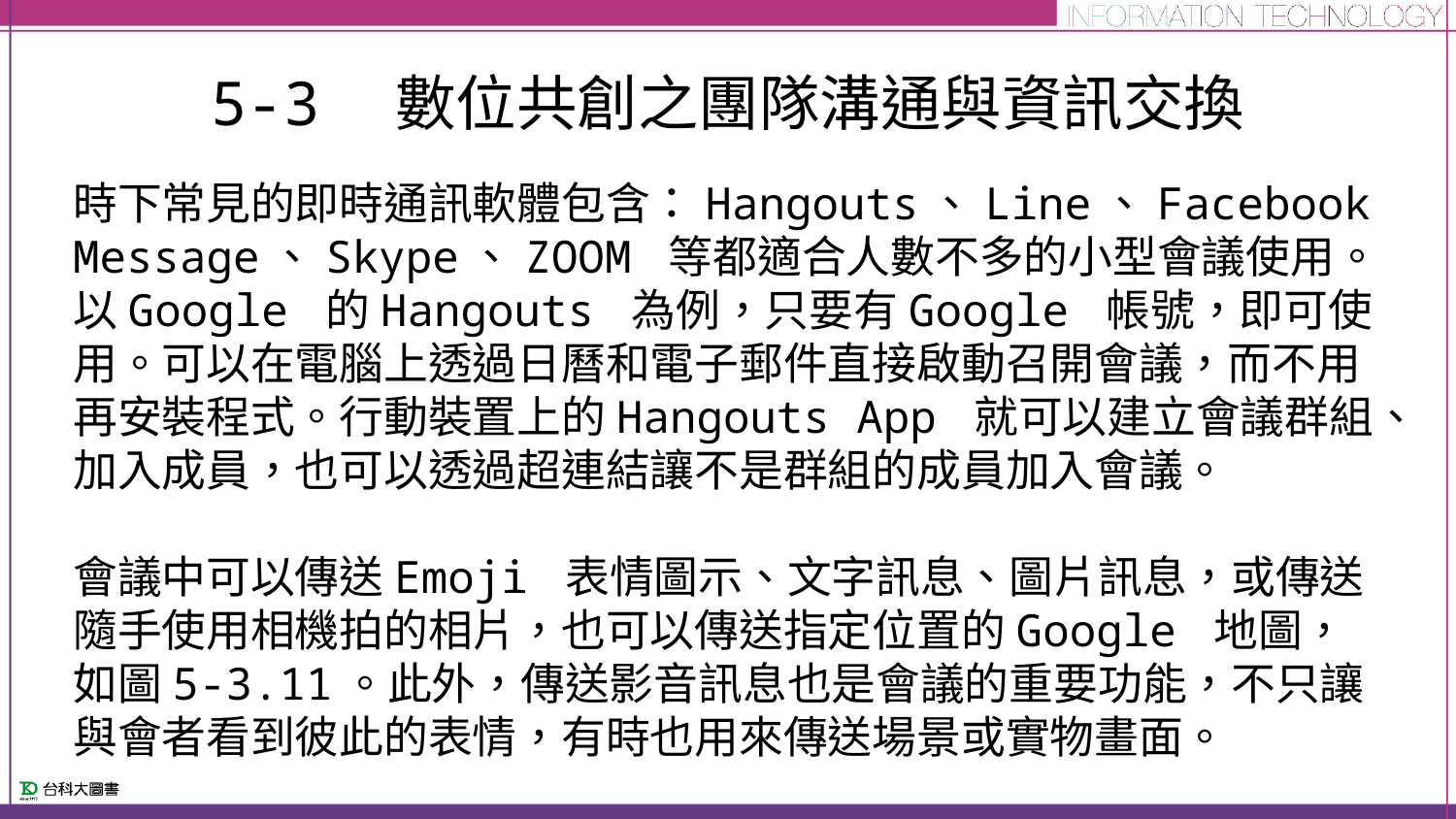

# 5-3　數位共創之團隊溝通與資訊交換
時下常見的即時通訊軟體包含：Hangouts、Line、Facebook Message、Skype、ZOOM 等都適合人數不多的小型會議使用。以Google 的Hangouts 為例，只要有Google 帳號，即可使用。可以在電腦上透過日曆和電子郵件直接啟動召開會議，而不用再安裝程式。行動裝置上的Hangouts App 就可以建立會議群組、加入成員，也可以透過超連結讓不是群組的成員加入會議。

會議中可以傳送Emoji 表情圖示、文字訊息、圖片訊息，或傳送隨手使用相機拍的相片，也可以傳送指定位置的Google 地圖，如圖5-3.11。此外，傳送影音訊息也是會議的重要功能，不只讓與會者看到彼此的表情，有時也用來傳送場景或實物畫面。